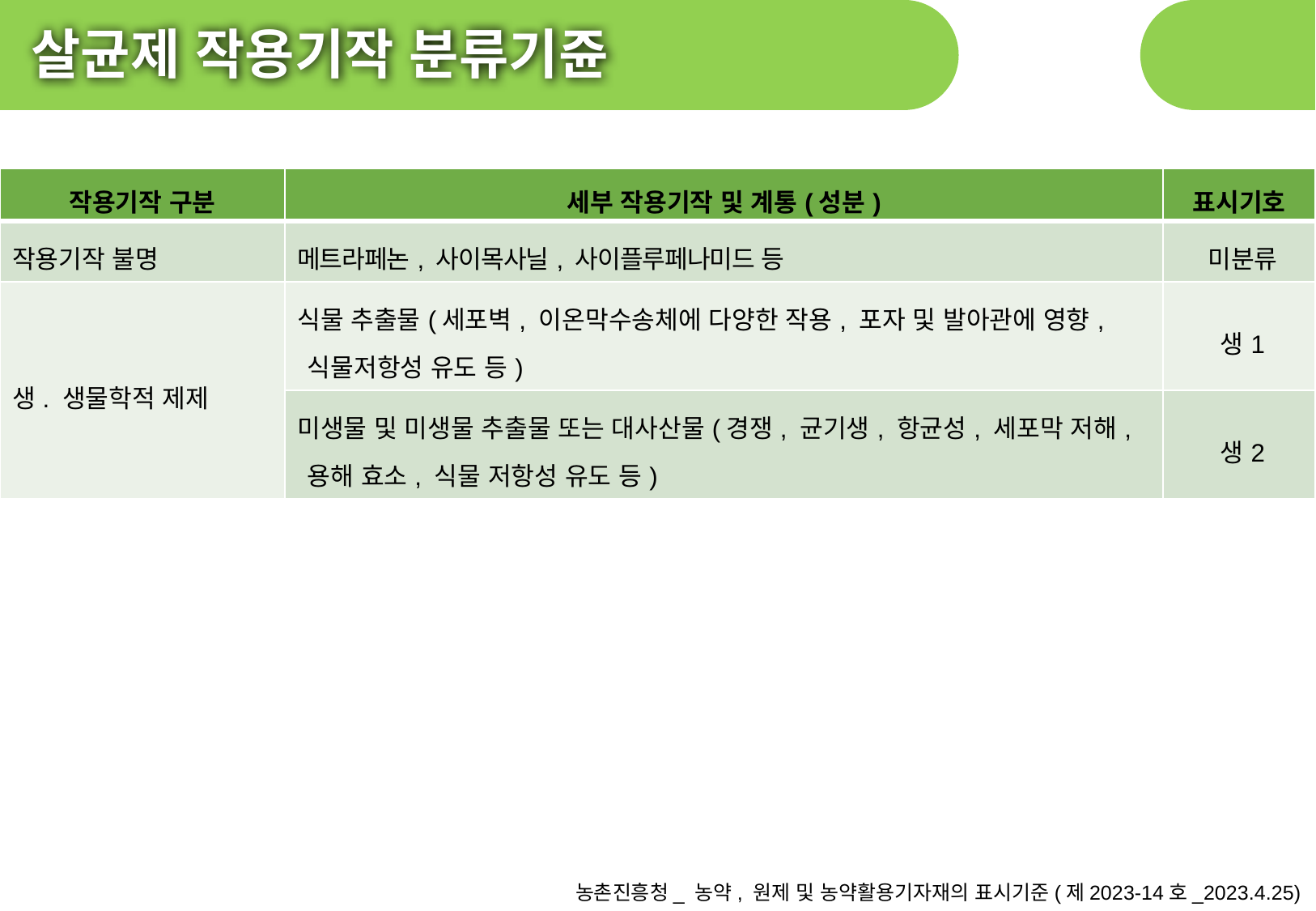

살균제 작용기작 분류기쥰
| 작용기작 구분 | 세부 작용기작 및 계통(성분) | 표시기호 |
| --- | --- | --- |
| 작용기작 불명 | 메트라페논, 사이목사닐, 사이플루페나미드 등 | 미분류 |
| 생. 생물학적 제제 | 식물 추출물(세포벽, 이온막수송체에 다양한 작용, 포자 및 발아관에 영향, 식물저항성 유도 등) | 생1 |
|  | 미생물 및 미생물 추출물 또는 대사산물(경쟁, 균기생, 항균성, 세포막 저해, 용해 효소, 식물 저항성 유도 등) | 생2 |
농촌진흥청_ 농약, 원제 및 농약활용기자재의 표시기준(제2023-14호_2023.4.25)